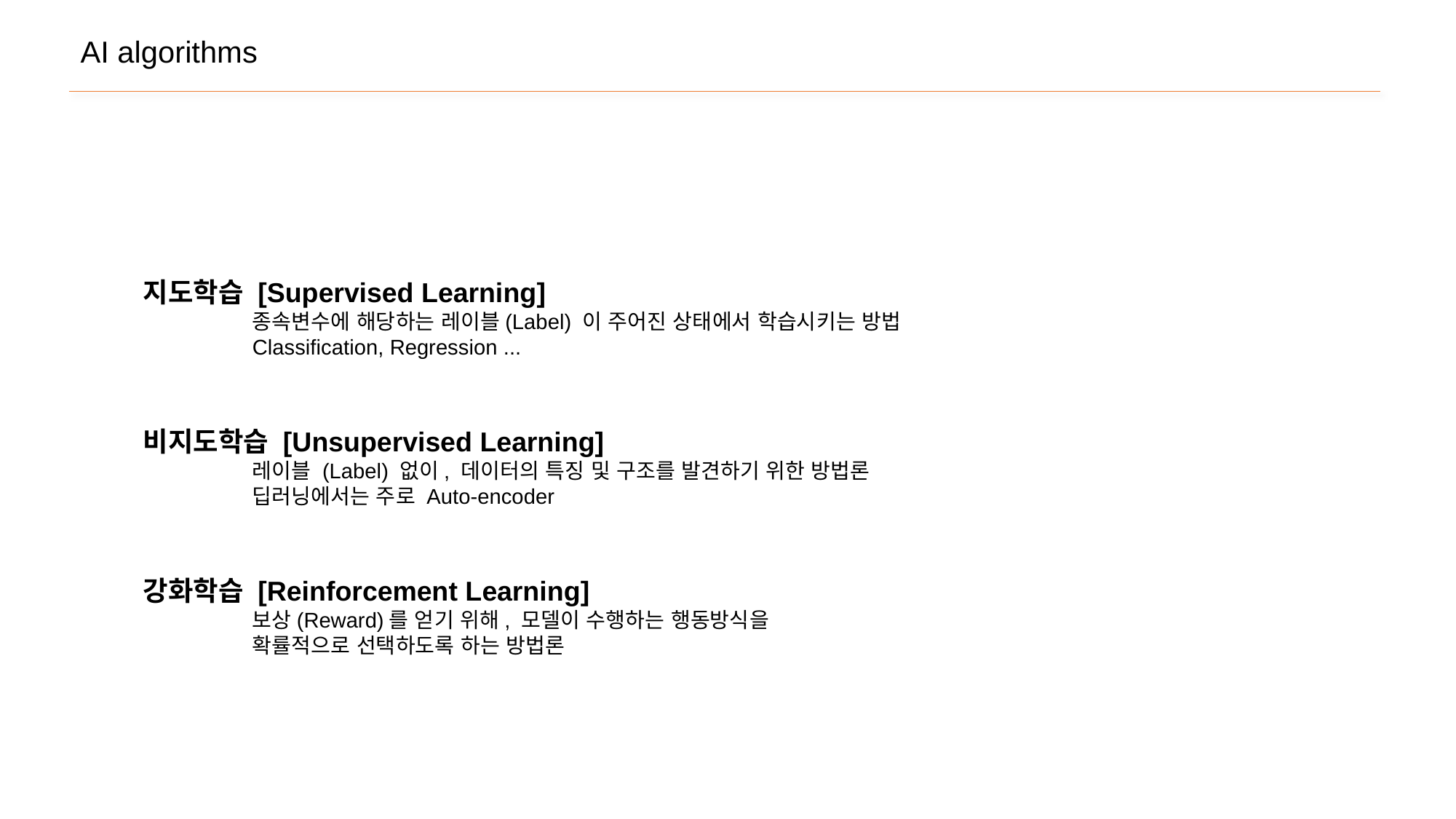

AI algorithms
지도학습 [Supervised Learning]
	종속변수에 해당하는 레이블(Label) 이 주어진 상태에서 학습시키는 방법
	Classification, Regression ...

비지도학습 [Unsupervised Learning]
	레이블 (Label) 없이, 데이터의 특징 및 구조를 발견하기 위한 방법론
	딥러닝에서는 주로 Auto-encoder

강화학습 [Reinforcement Learning]
	보상(Reward)를 얻기 위해, 모델이 수행하는 행동방식을
	확률적으로 선택하도록 하는 방법론